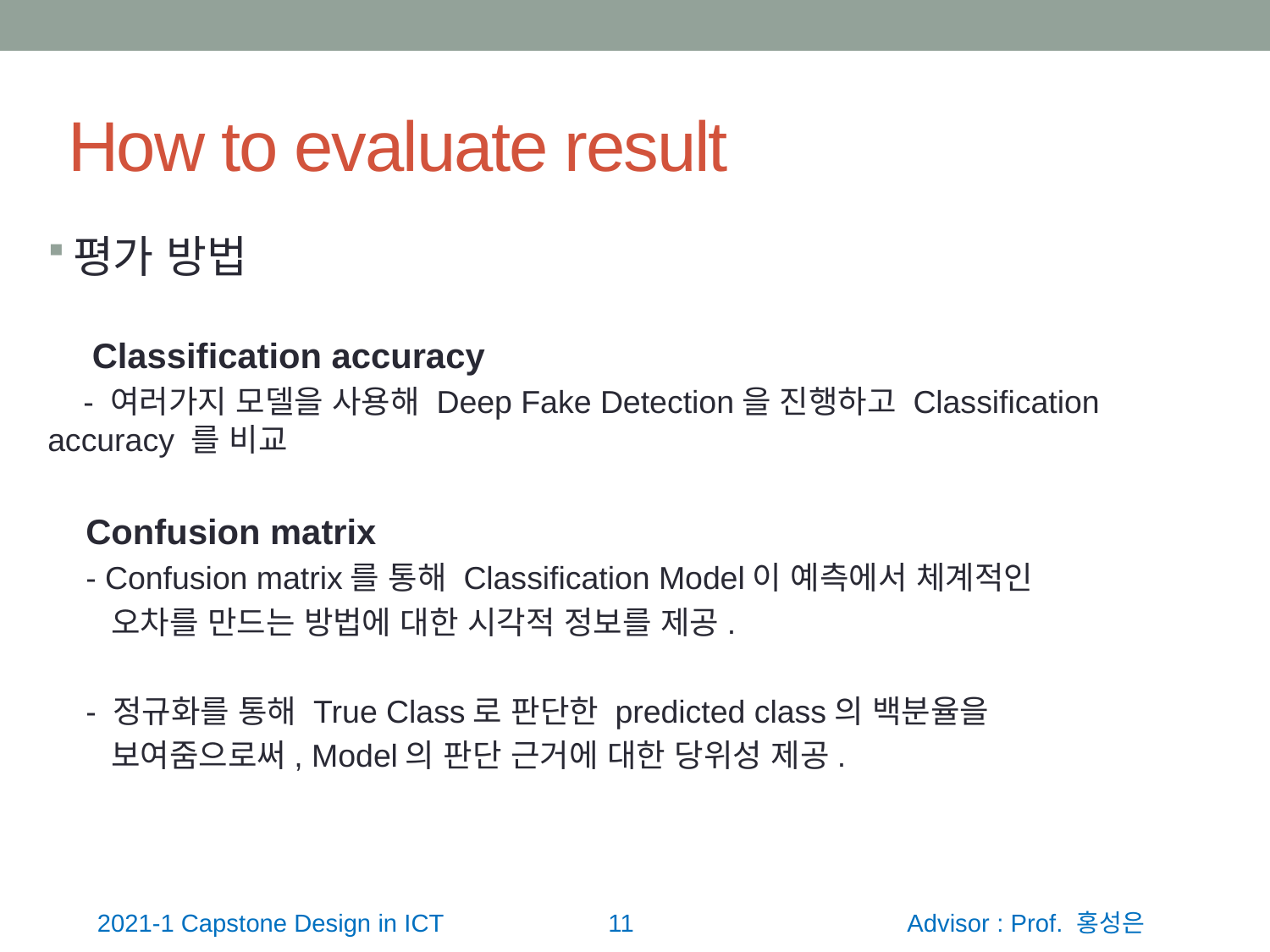

# How to evaluate result
평가 방법

     Classification accuracy
    - 여러가지 모델을 사용해 Deep Fake Detection을 진행하고 Classification               accuracy 를 비교

Confusion matrix
- Confusion matrix를 통해 Classification Model이 예측에서 체계적인
  오차를 만드는 방법에 대한 시각적 정보를 제공.

- 정규화를 통해 True Class로 판단한 predicted class의 백분율을
  보여줌으로써, Model의 판단 근거에 대한 당위성 제공.